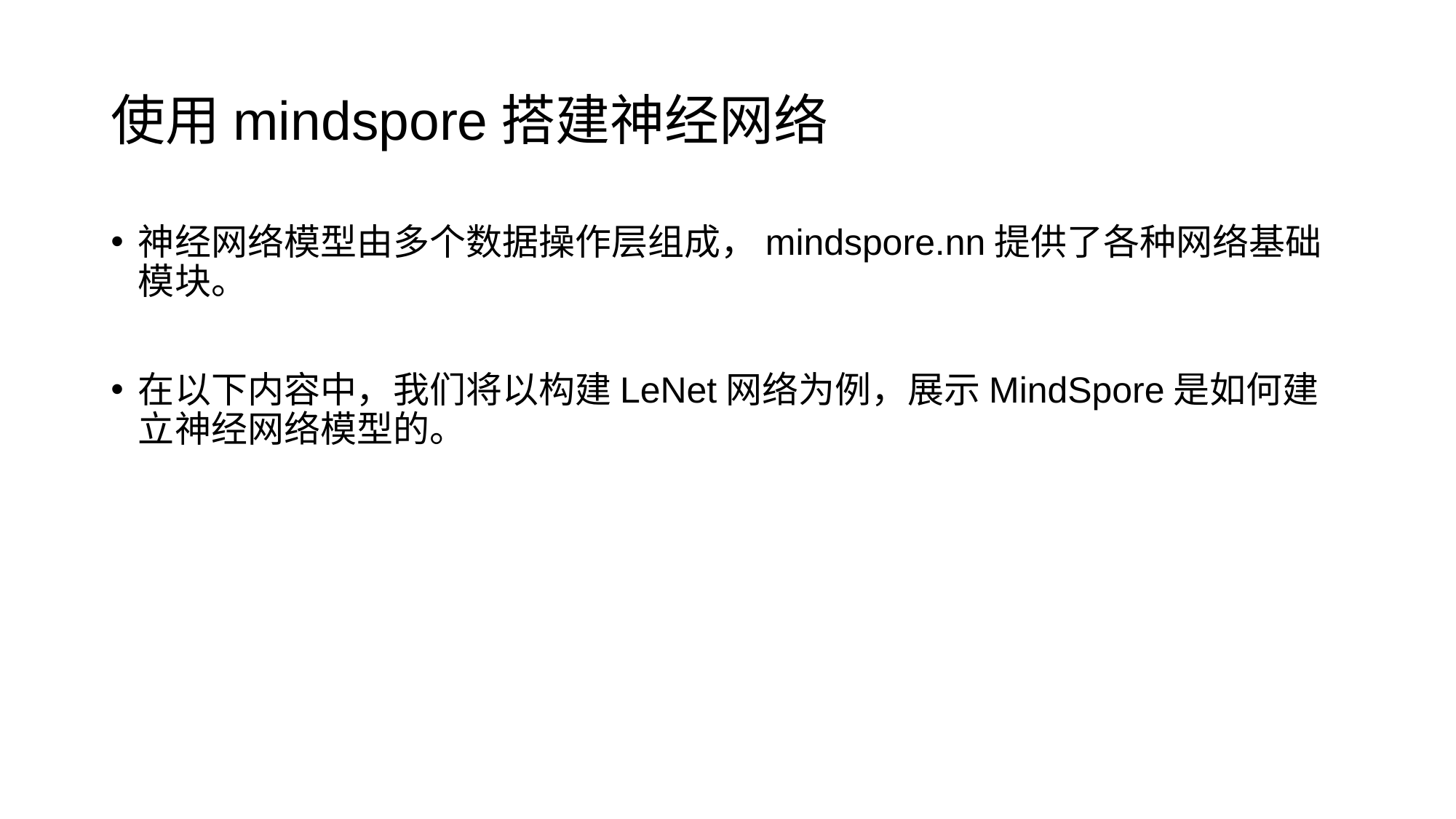

# 使用mindspore搭建神经网络
神经网络模型由多个数据操作层组成，mindspore.nn提供了各种网络基础模块。

在以下内容中，我们将以构建LeNet网络为例，展示MindSpore是如何建立神经网络模型的。